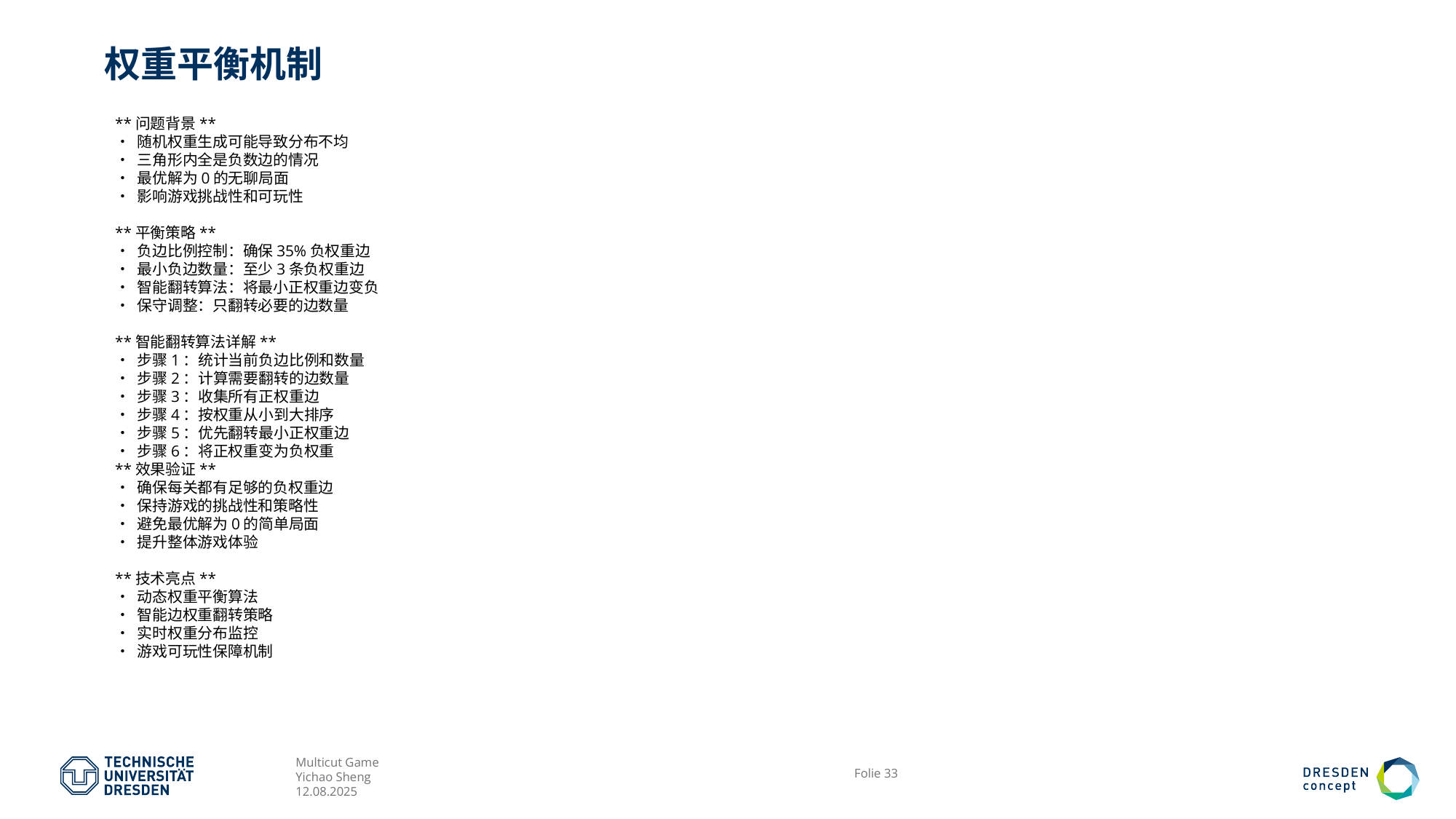

# 权重平衡机制
**问题背景**
• 随机权重生成可能导致分布不均
• 三角形内全是负数边的情况
• 最优解为0的无聊局面
• 影响游戏挑战性和可玩性

**平衡策略**
• 负边比例控制：确保35%负权重边
• 最小负边数量：至少3条负权重边
• 智能翻转算法：将最小正权重边变负
• 保守调整：只翻转必要的边数量

**智能翻转算法详解**
• 步骤1：统计当前负边比例和数量
• 步骤2：计算需要翻转的边数量
• 步骤3：收集所有正权重边
• 步骤4：按权重从小到大排序
• 步骤5：优先翻转最小正权重边
• 步骤6：将正权重变为负权重
**效果验证**
• 确保每关都有足够的负权重边
• 保持游戏的挑战性和策略性
• 避免最优解为0的简单局面
• 提升整体游戏体验

**技术亮点**
• 动态权重平衡算法
• 智能边权重翻转策略
• 实时权重分布监控
• 游戏可玩性保障机制